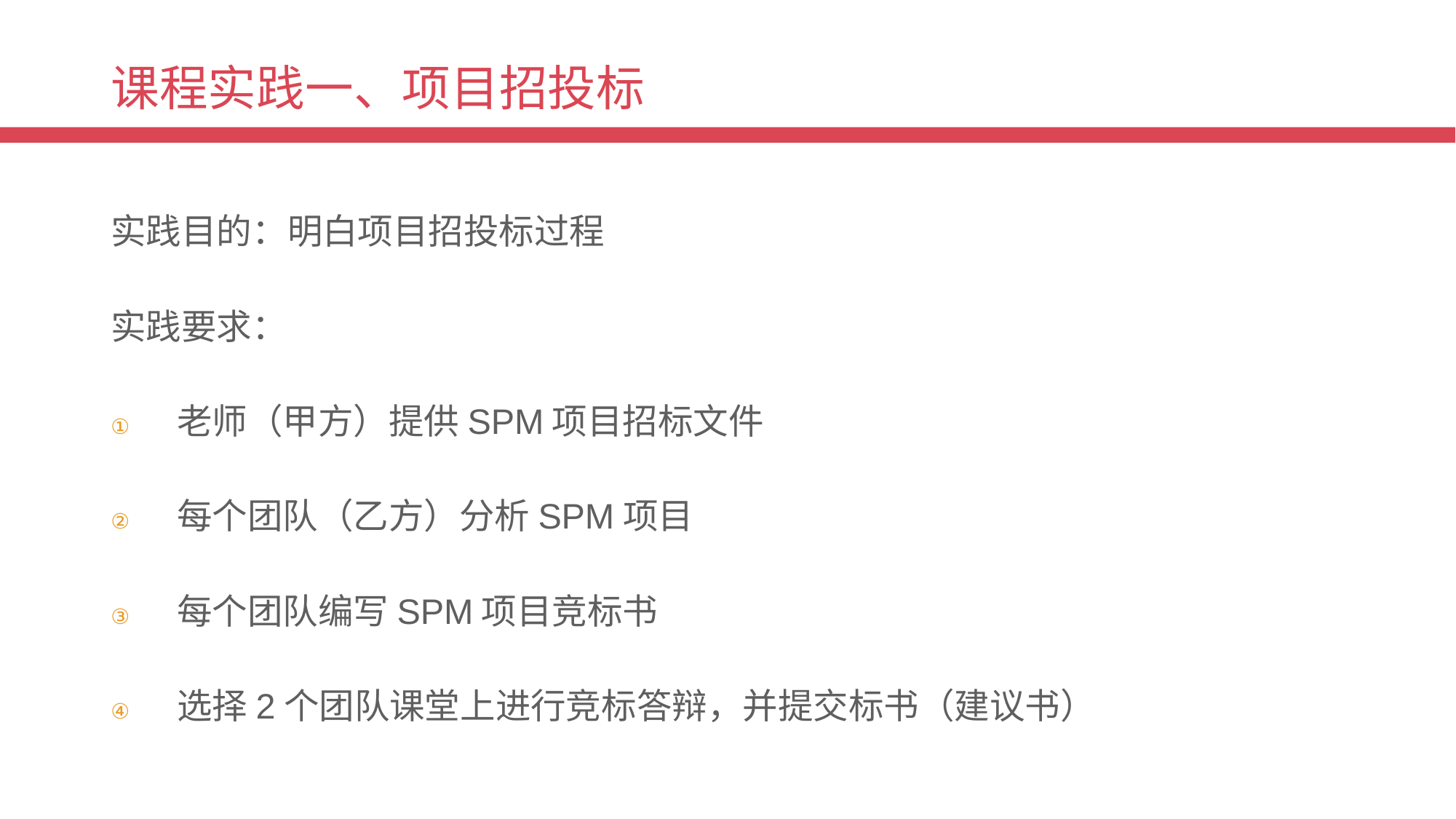

# 课程实践一、项目招投标
实践目的：明白项目招投标过程
实践要求：
老师（甲方）提供SPM项目招标文件
每个团队（乙方）分析SPM项目
每个团队编写SPM项目竞标书
选择2个团队课堂上进行竞标答辩，并提交标书（建议书）

49